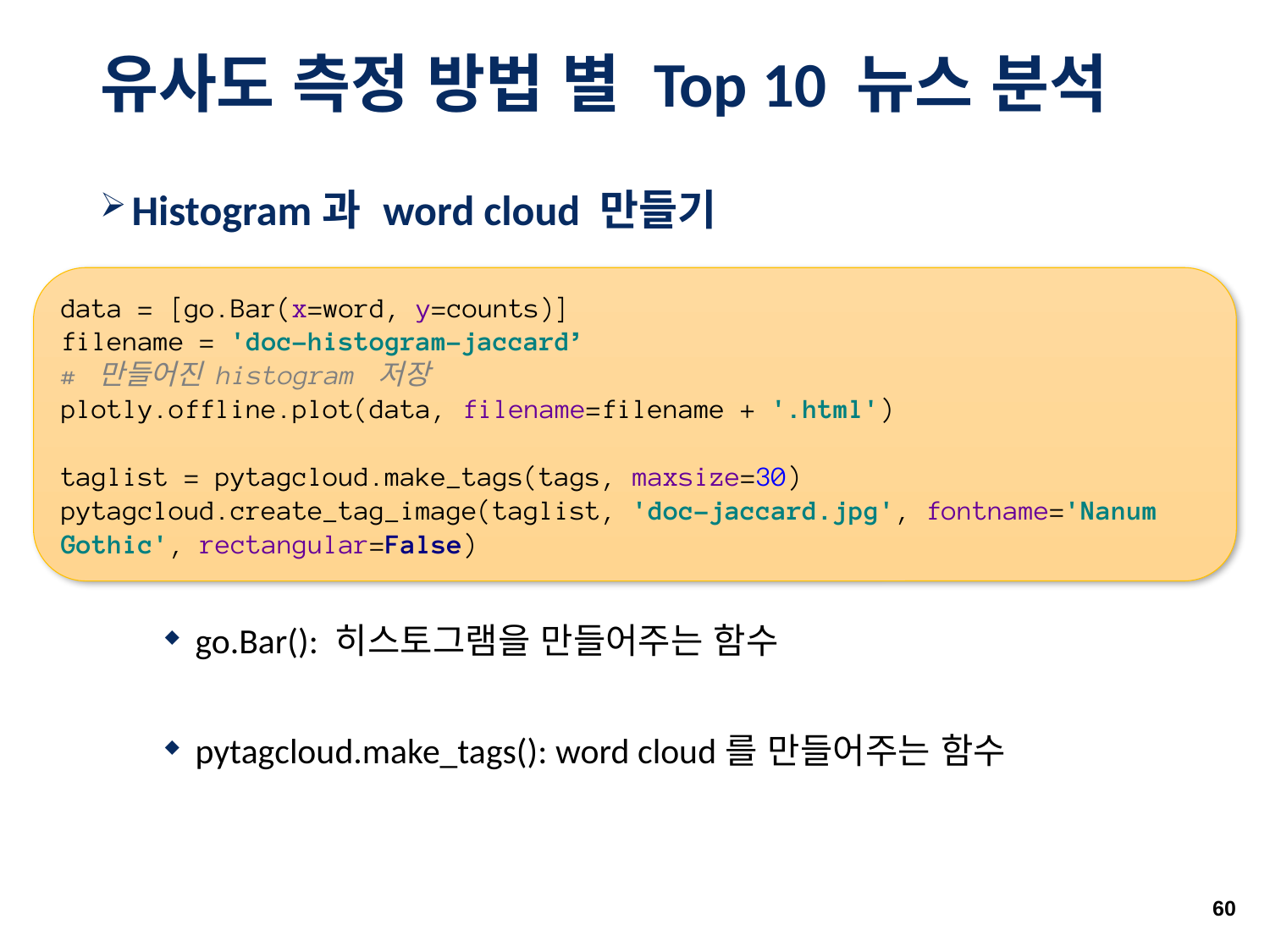

# 유사도 측정 방법 별 Top 10 뉴스 분석
Histogram과 word cloud 만들기

go.Bar(): 히스토그램을 만들어주는 함수

pytagcloud.make_tags(): word cloud를 만들어주는 함수
data = [go.Bar(x=word, y=counts)]
filename = 'doc-histogram-jaccard’
# 만들어진 histogram 저장 plotly.offline.plot(data, filename=filename + '.html')
taglist = pytagcloud.make_tags(tags, maxsize=30)
pytagcloud.create_tag_image(taglist, 'doc-jaccard.jpg', fontname='Nanum Gothic', rectangular=False)
60